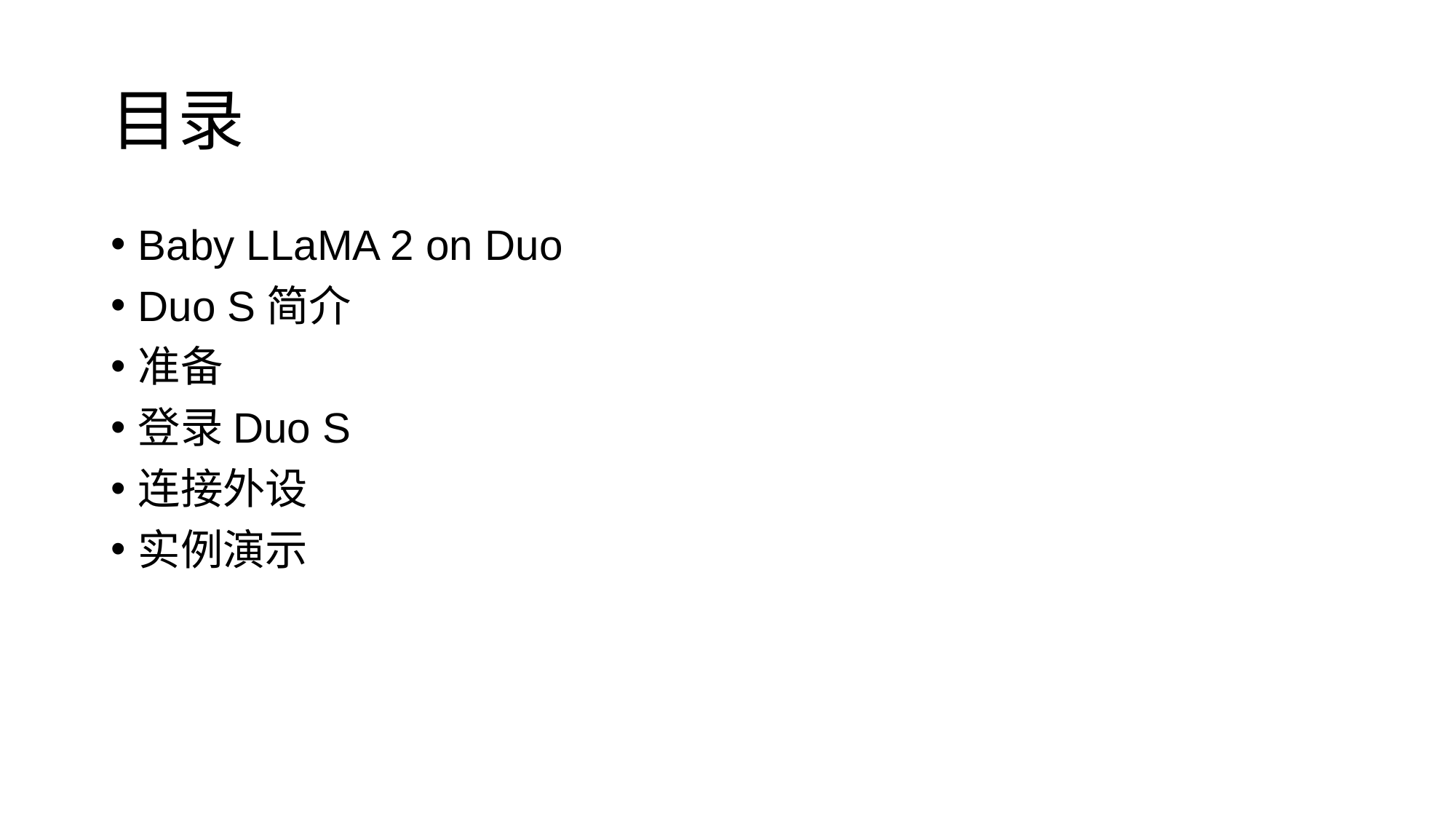

# 目录
Baby LLaMA 2 on Duo
Duo S简介
准备
登录Duo S
连接外设
实例演示